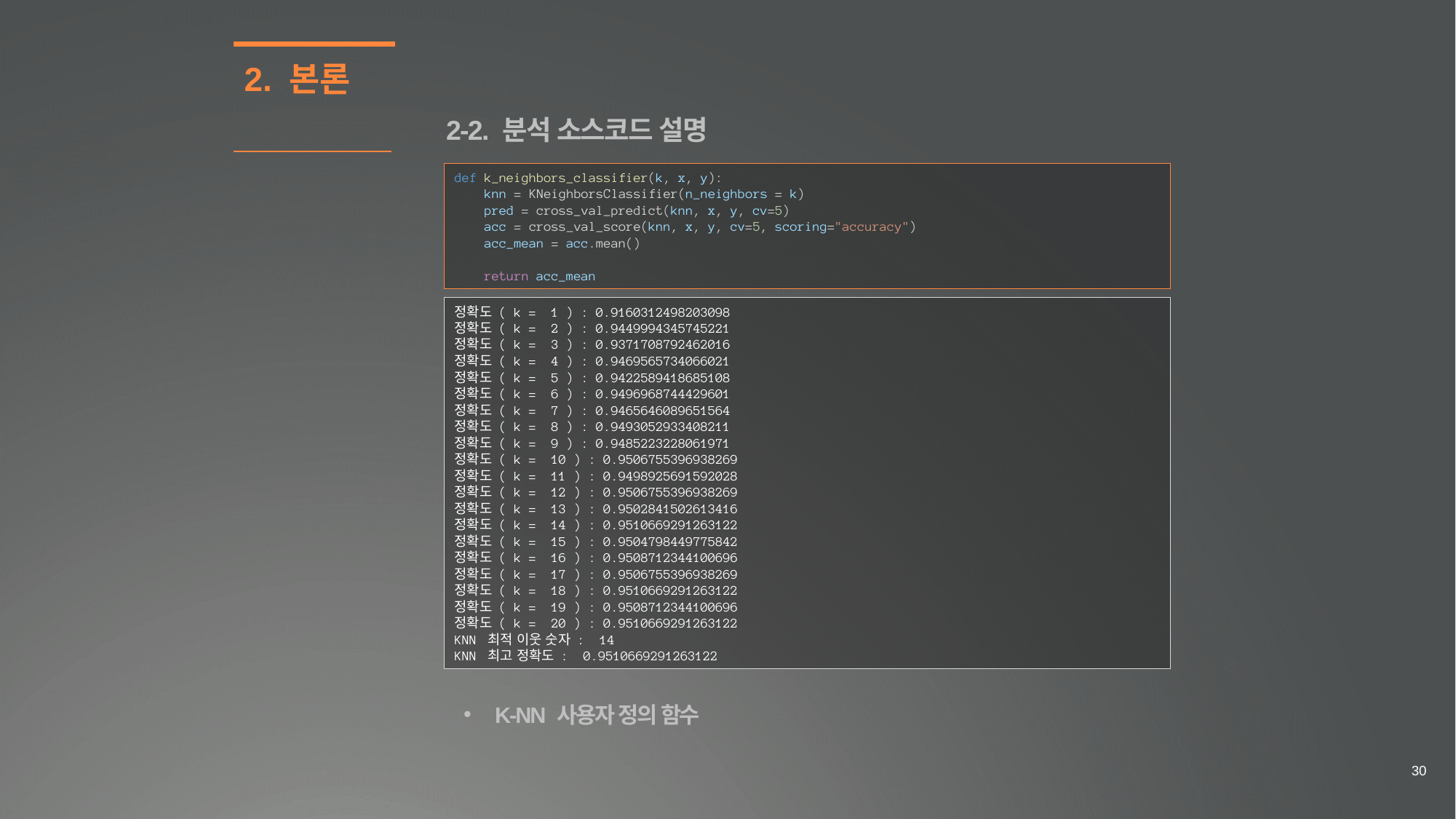

2. 본론
2-2. 분석 소스코드 설명
def k_neighbors_classifier(k, x, y):
    knn = KNeighborsClassifier(n_neighbors = k)
    pred = cross_val_predict(knn, x, y, cv=5)
    acc = cross_val_score(knn, x, y, cv=5, scoring="accuracy")
    acc_mean = acc.mean()
    return acc_mean
정확도 ( k =  1 ) : 0.9160312498203098
정확도 ( k =  2 ) : 0.9449994345745221
정확도 ( k =  3 ) : 0.9371708792462016
정확도 ( k =  4 ) : 0.9469565734066021
정확도 ( k =  5 ) : 0.9422589418685108
정확도 ( k =  6 ) : 0.9496968744429601
정확도 ( k =  7 ) : 0.9465646089651564
정확도 ( k =  8 ) : 0.9493052933408211
정확도 ( k =  9 ) : 0.9485223228061971
정확도 ( k =  10 ) : 0.9506755396938269
정확도 ( k =  11 ) : 0.9498925691592028
정확도 ( k =  12 ) : 0.9506755396938269
정확도 ( k =  13 ) : 0.9502841502613416
정확도 ( k =  14 ) : 0.9510669291263122
정확도 ( k =  15 ) : 0.9504798449775842
정확도 ( k =  16 ) : 0.9508712344100696
정확도 ( k =  17 ) : 0.9506755396938269
정확도 ( k =  18 ) : 0.9510669291263122
정확도 ( k =  19 ) : 0.9508712344100696
정확도 ( k =  20 ) : 0.9510669291263122
KNN 최적 이웃 숫자 :  14
KNN 최고 정확도 :  0.9510669291263122
K-NN 사용자 정의 함수